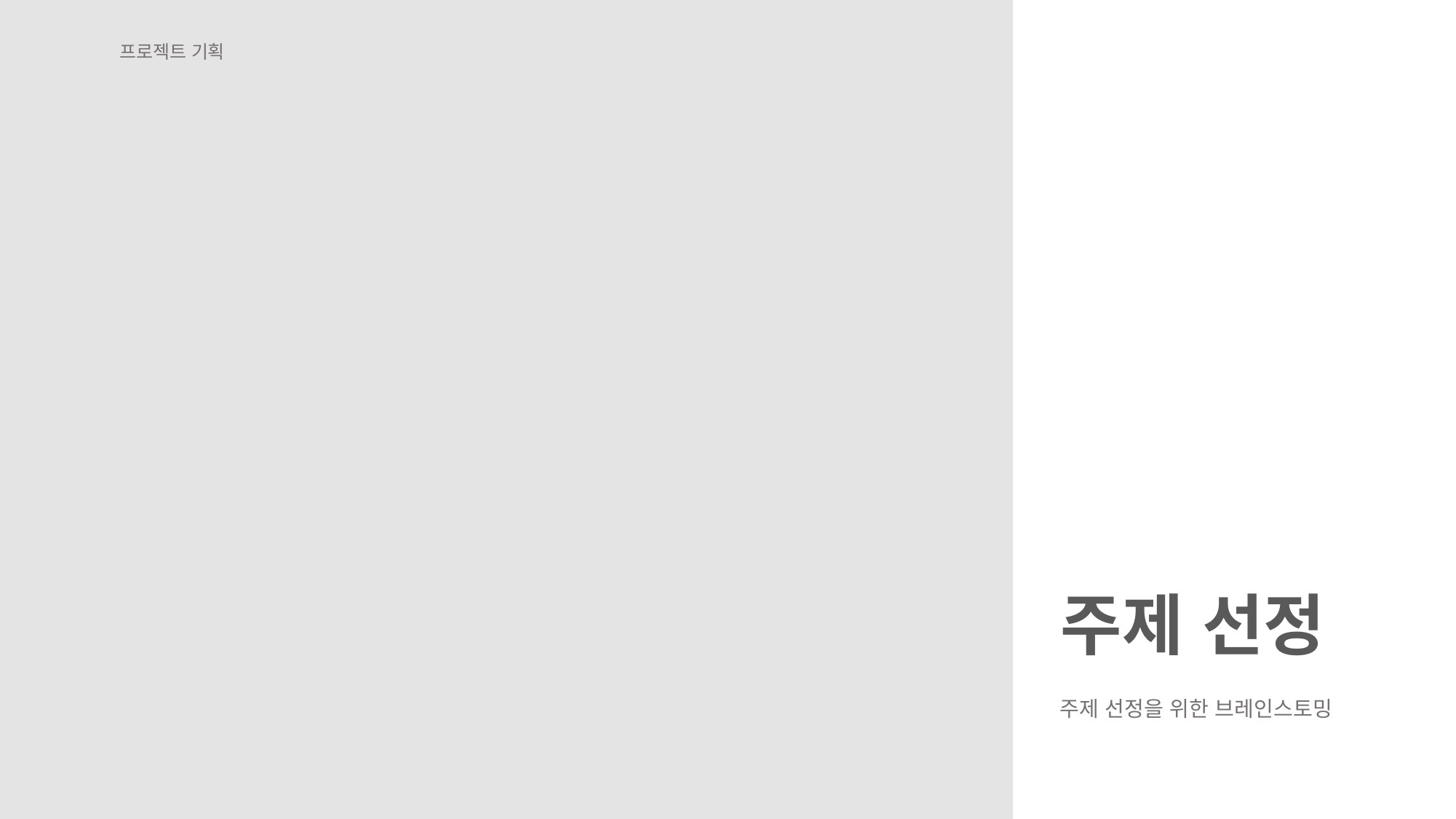

프로젝트 기획
주제 선정
주제 선정을 위한 브레인스토밍